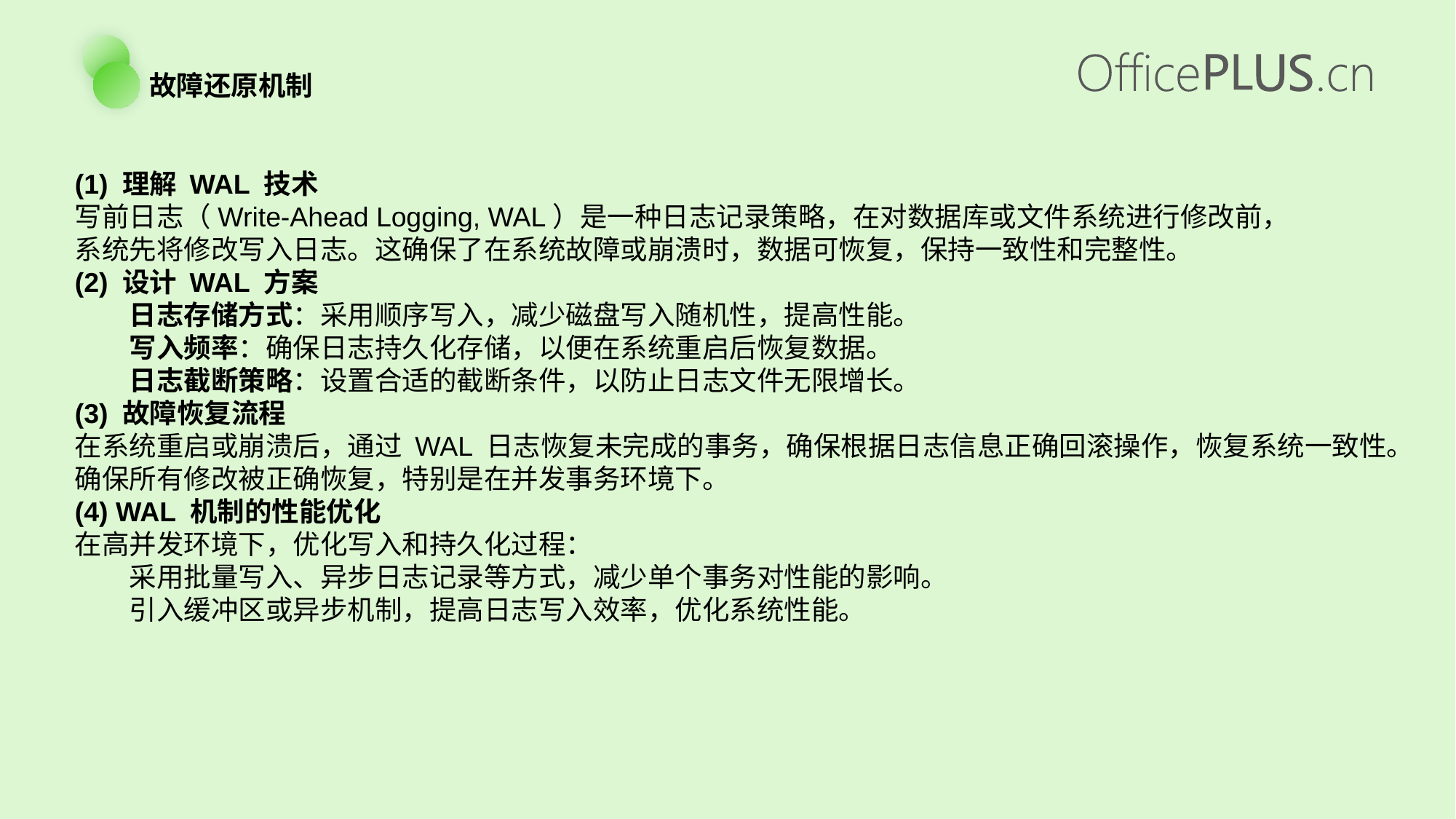

故障还原机制

(1) 理解 WAL 技术
写前日志（Write-Ahead Logging, WAL）是一种日志记录策略，在对数据库或文件系统进行修改前，
系统先将修改写入日志。这确保了在系统故障或崩溃时，数据可恢复，保持一致性和完整性。
(2) 设计 WAL 方案
日志存储方式：采用顺序写入，减少磁盘写入随机性，提高性能。
写入频率：确保日志持久化存储，以便在系统重启后恢复数据。
日志截断策略：设置合适的截断条件，以防止日志文件无限增长。
(3) 故障恢复流程
在系统重启或崩溃后，通过 WAL 日志恢复未完成的事务，确保根据日志信息正确回滚操作，恢复系统一致性。
确保所有修改被正确恢复，特别是在并发事务环境下。
(4) WAL 机制的性能优化
在高并发环境下，优化写入和持久化过程：
采用批量写入、异步日志记录等方式，减少单个事务对性能的影响。
引入缓冲区或异步机制，提高日志写入效率，优化系统性能。